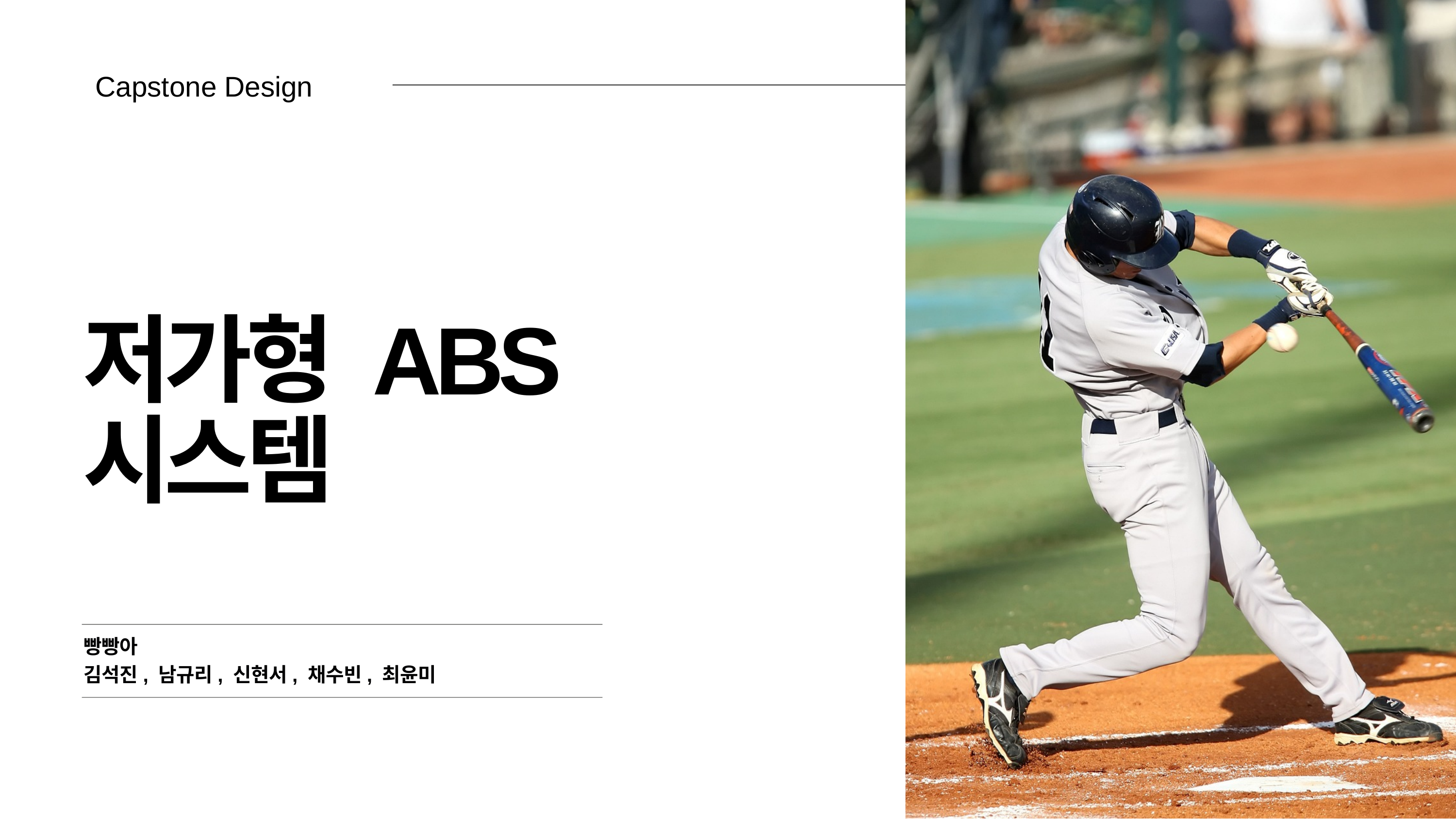

Capstone Design

저가형 ABS 시스템

빵빵아
김석진, 남규리, 신현서, 채수빈, 최윤미